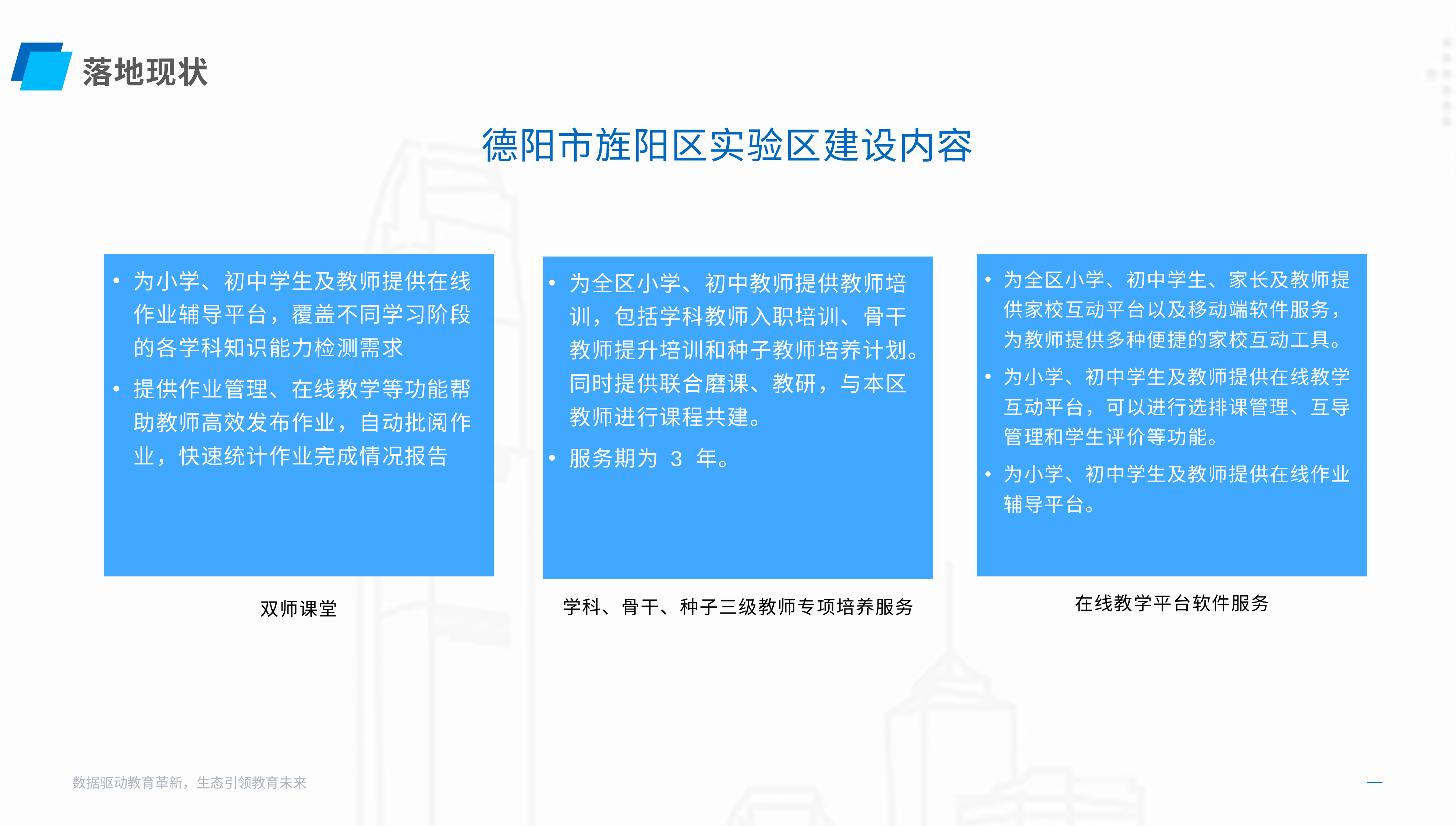

落地现状

德阳市旌阳区实验区建设内容

为小学、初中学生及教师提供在线作业辅导平台，覆盖不同学习阶段的各学科知识能力检测需求
提供作业管理、在线教学等功能帮助教师高效发布作业，自动批阅作业，快速统计作业完成情况报告

为全区小学、初中学生、家长及教师提供家校互动平台以及移动端软件服务，为教师提供多种便捷的家校互动工具。
为小学、初中学生及教师提供在线教学互动平台，可以进行选排课管理、互导管理和学生评价等功能。
为小学、初中学生及教师提供在线作业辅导平台。

为全区小学、初中教师提供教师培训，包括学科教师入职培训、骨干教师提升培训和种子教师培养计划。同时提供联合磨课、教研，与本区教师进行课程共建。
服务期为 3 年。
在线教学平台软件服务
学科、骨干、种子三级教师专项培养服务
双师课堂